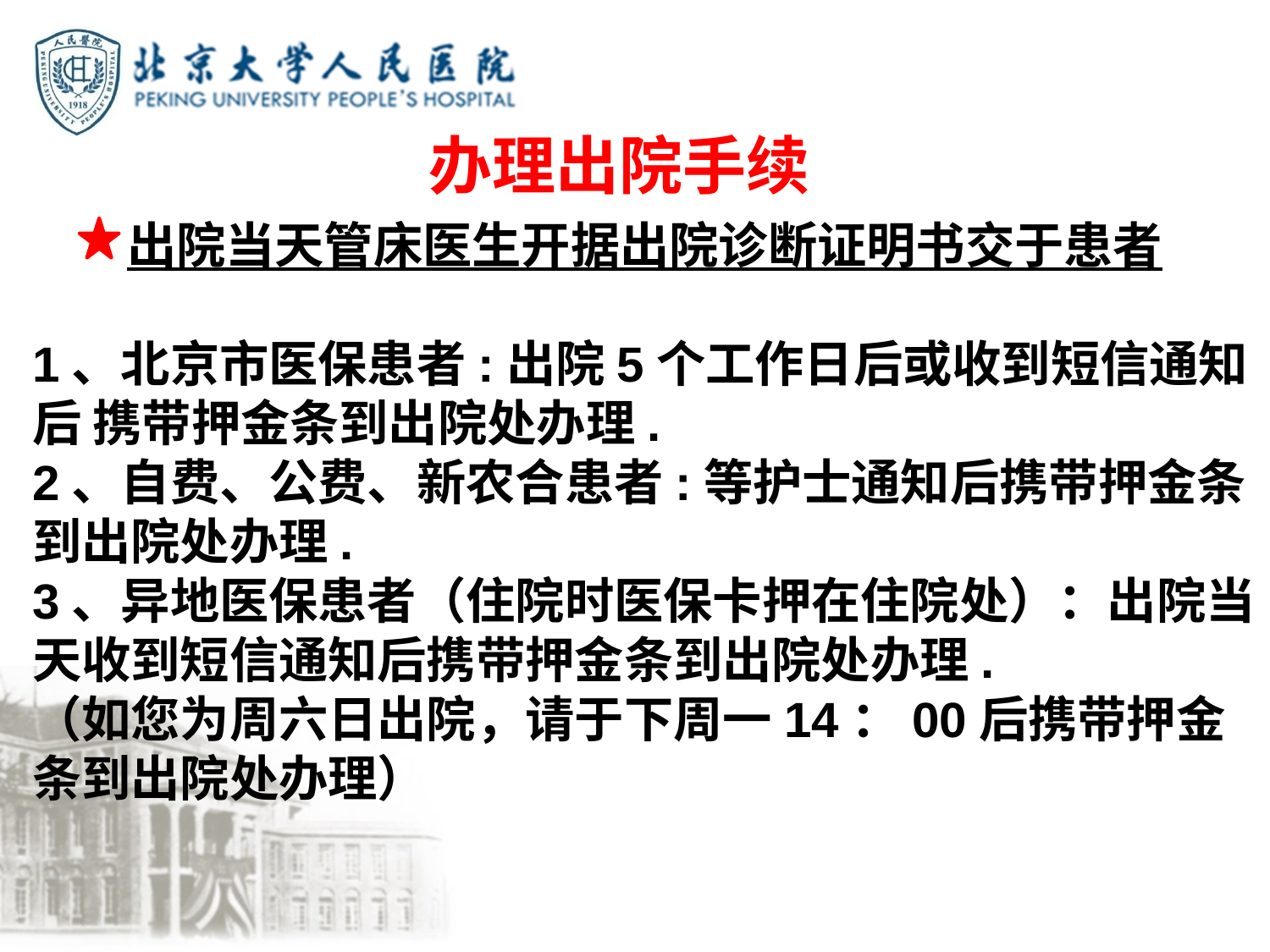

# 办理出院手续
出院当天管床医生开据出院诊断证明书交于患者

1、北京市医保患者:出院5个工作日后或收到短信通知后 携带押金条到出院处办理.
2、自费、公费、新农合患者:等护士通知后携带押金条到出院处办理.
3、异地医保患者（住院时医保卡押在住院处）：出院当天收到短信通知后携带押金条到出院处办理.
（如您为周六日出院，请于下周一14：00后携带押金条到出院处办理）